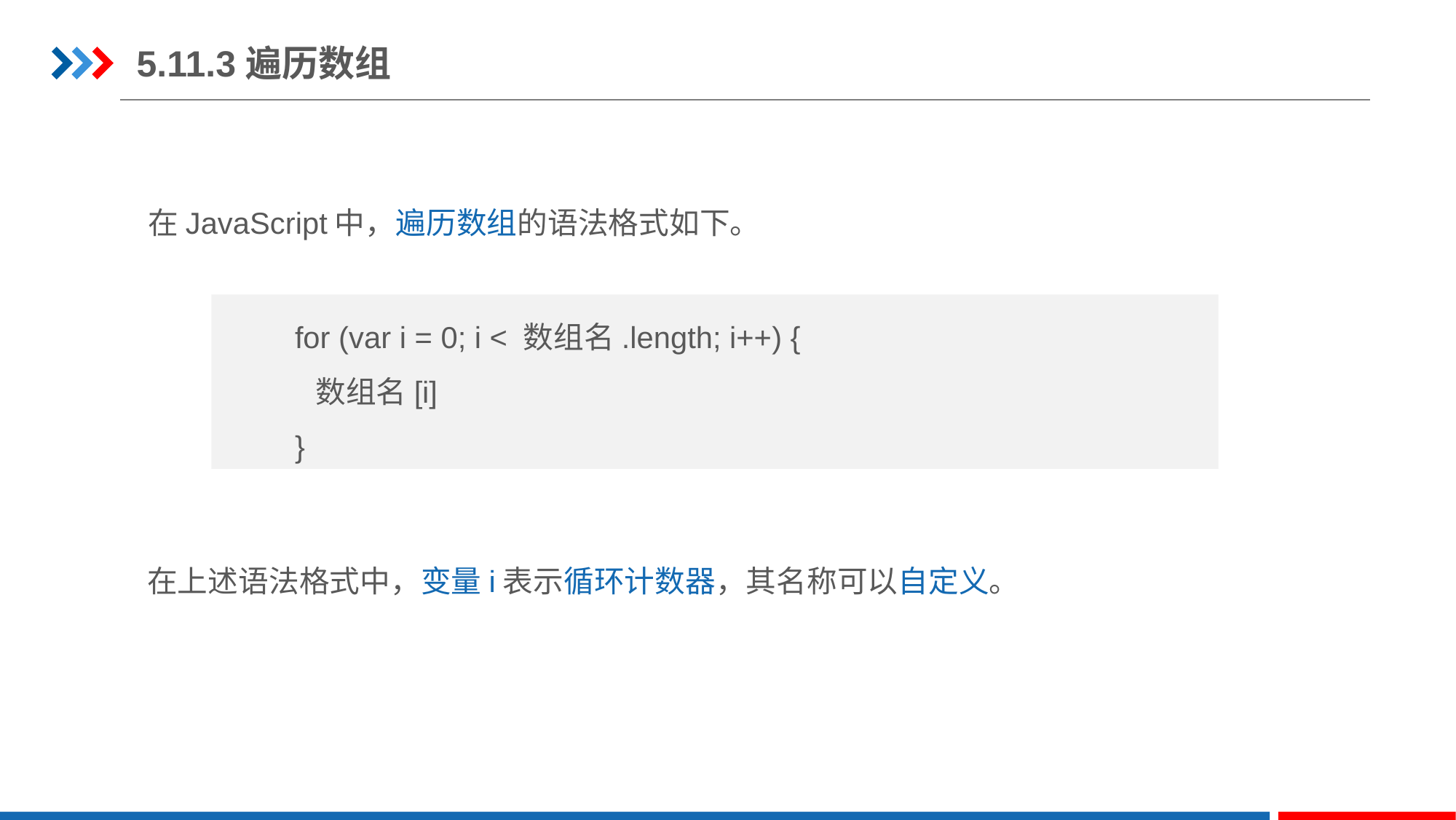

5.11.3	遍历数组
在JavaScript中，遍历数组的语法格式如下。
for (var i = 0; i < 数组名.length; i++) {
  数组名[i]
}
在上述语法格式中，变量i表示循环计数器，其名称可以自定义。